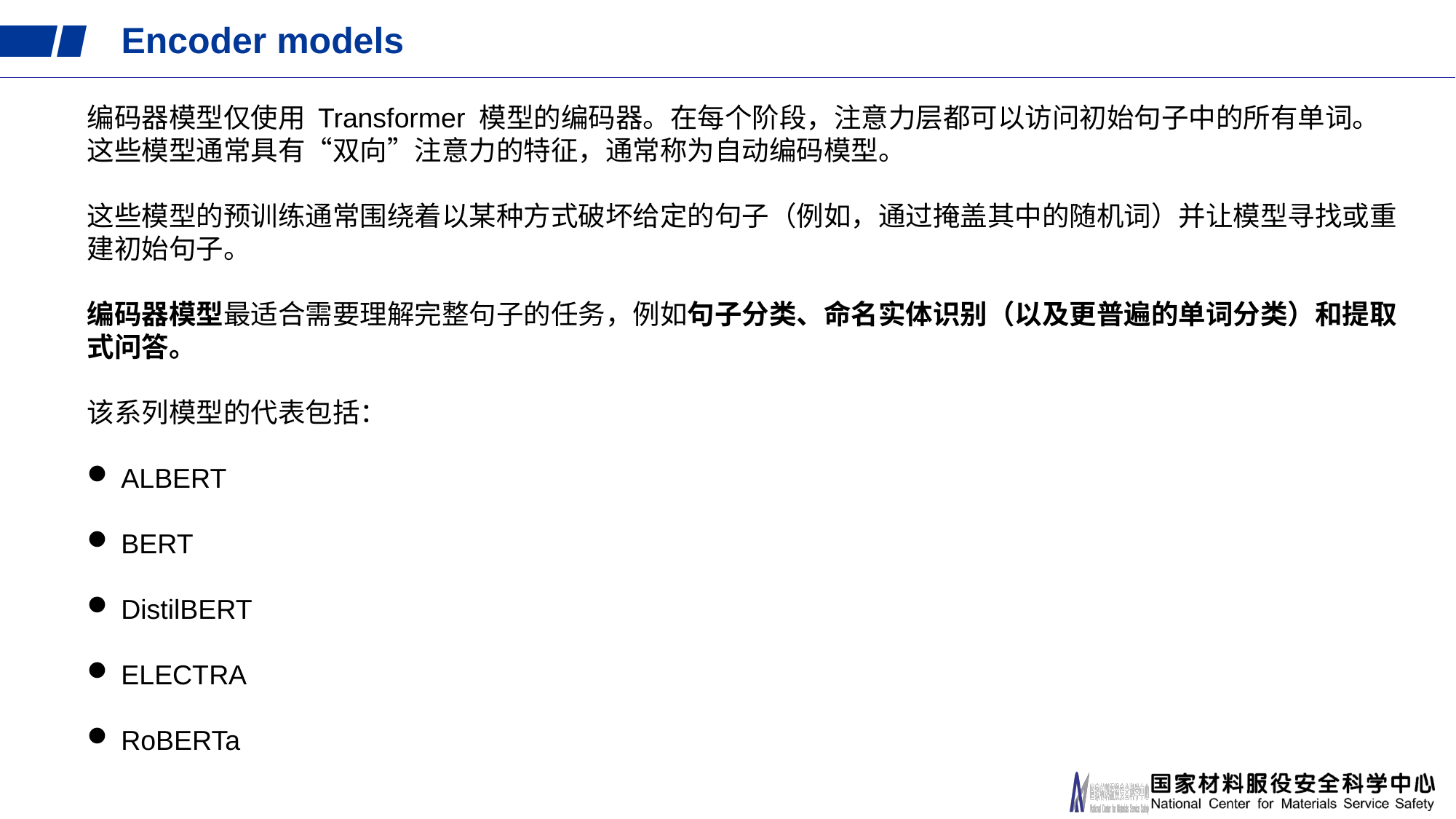

Encoder models
编码器模型仅使用 Transformer 模型的编码器。在每个阶段，注意力层都可以访问初始句子中的所有单词。这些模型通常具有“双向”注意力的特征，通常称为自动编码模型。

这些模型的预训练通常围绕着以某种方式破坏给定的句子（例如，通过掩盖其中的随机词）并让模型寻找或重建初始句子。

编码器模型最适合需要理解完整句子的任务，例如句子分类、命名实体识别（以及更普遍的单词分类）和提取式问答。

该系列模型的代表包括：

ALBERT

BERT

DistilBERT

ELECTRA

RoBERTa